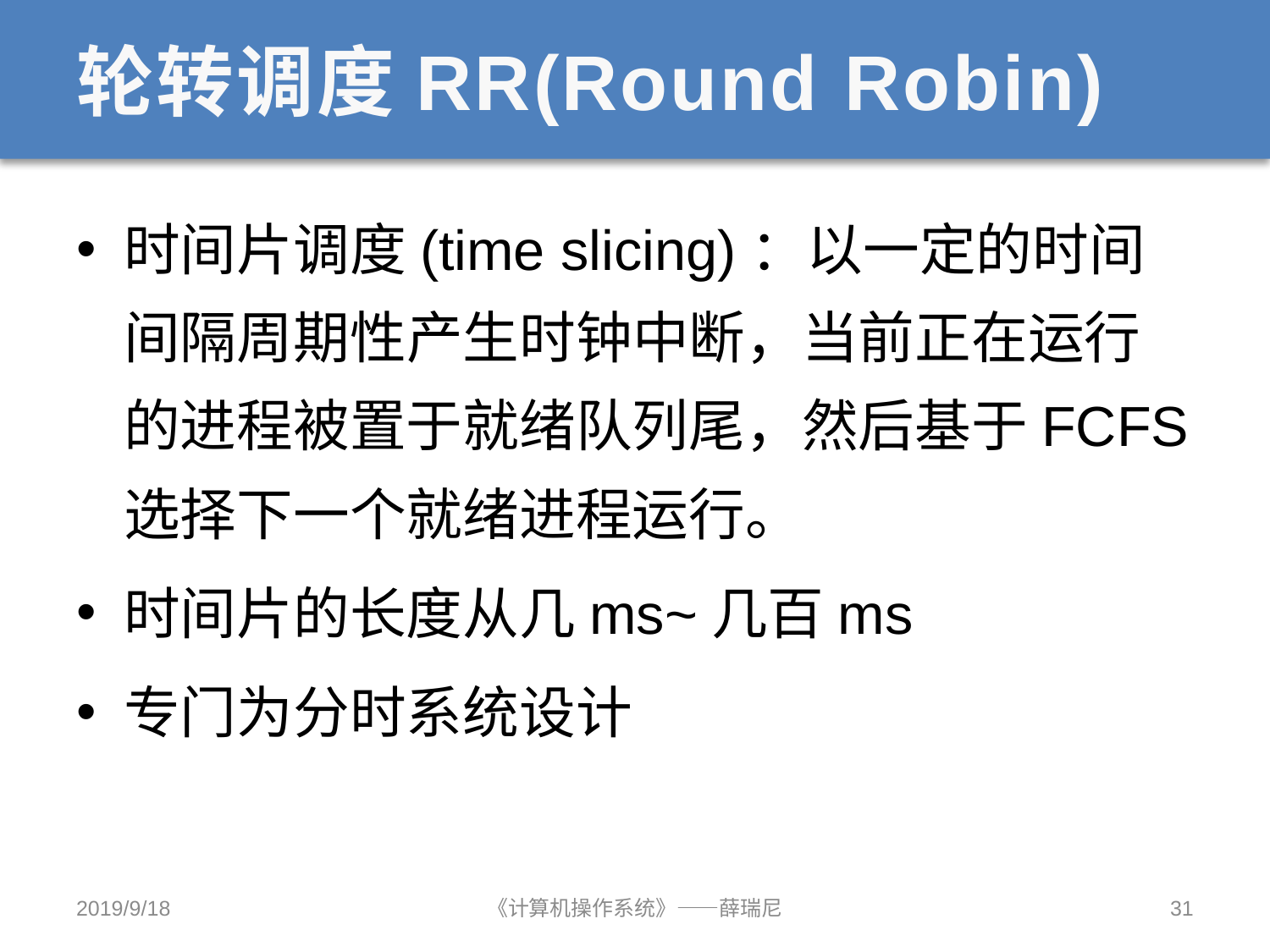

# 轮转调度RR(Round Robin)
时间片调度(time slicing)：以一定的时间间隔周期性产生时钟中断，当前正在运行的进程被置于就绪队列尾，然后基于FCFS选择下一个就绪进程运行。
时间片的长度从几ms~几百ms
专门为分时系统设计
2019/9/18
《计算机操作系统》——薛瑞尼
31